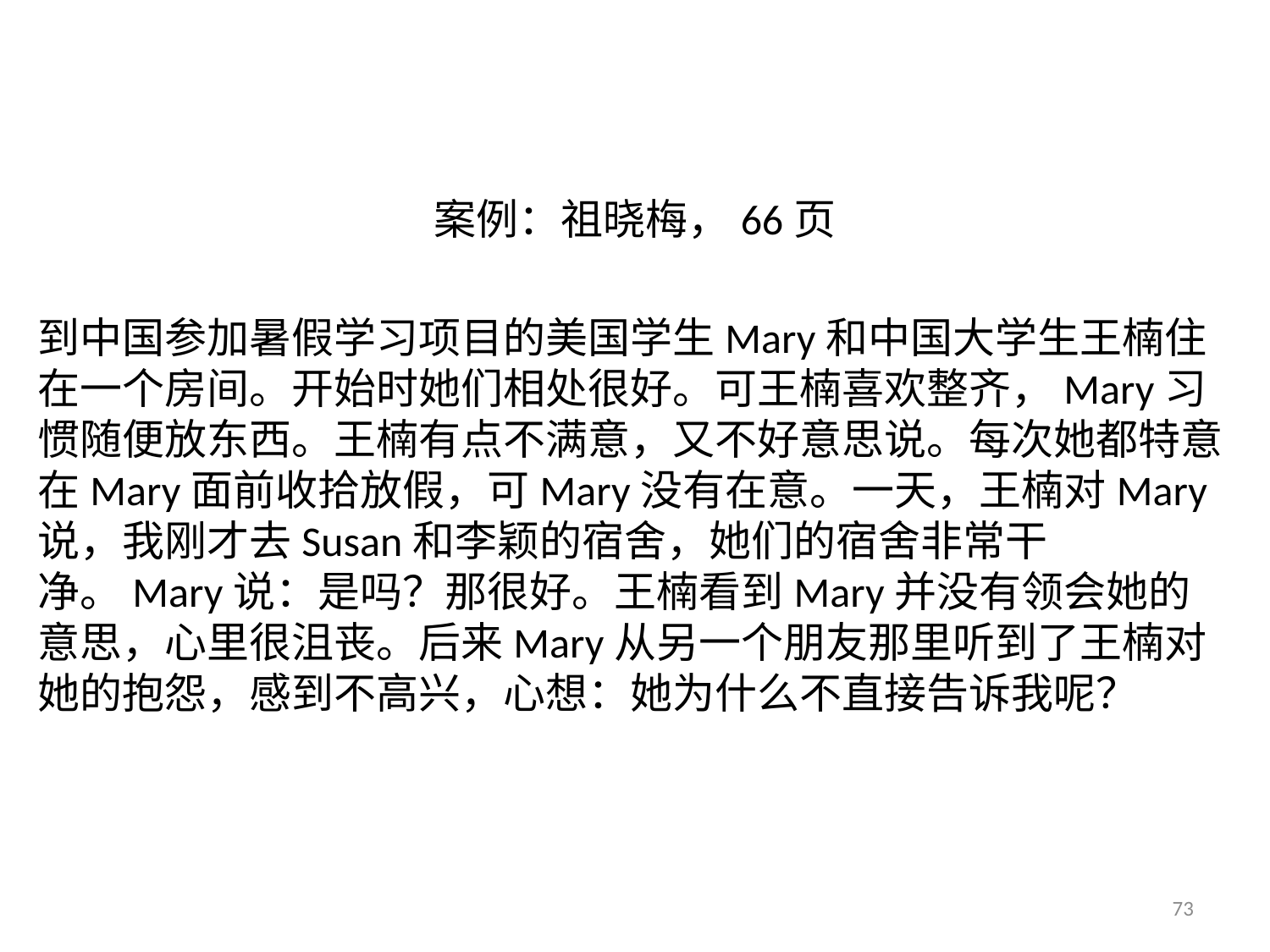

案例：祖晓梅，66页

到中国参加暑假学习项目的美国学生Mary和中国大学生王楠住在一个房间。开始时她们相处很好。可王楠喜欢整齐，Mary习惯随便放东西。王楠有点不满意，又不好意思说。每次她都特意在Mary面前收拾放假，可Mary没有在意。一天，王楠对Mary说，我刚才去Susan和李颖的宿舍，她们的宿舍非常干净。Mary说：是吗？那很好。王楠看到Mary并没有领会她的意思，心里很沮丧。后来Mary从另一个朋友那里听到了王楠对她的抱怨，感到不高兴，心想：她为什么不直接告诉我呢？
73